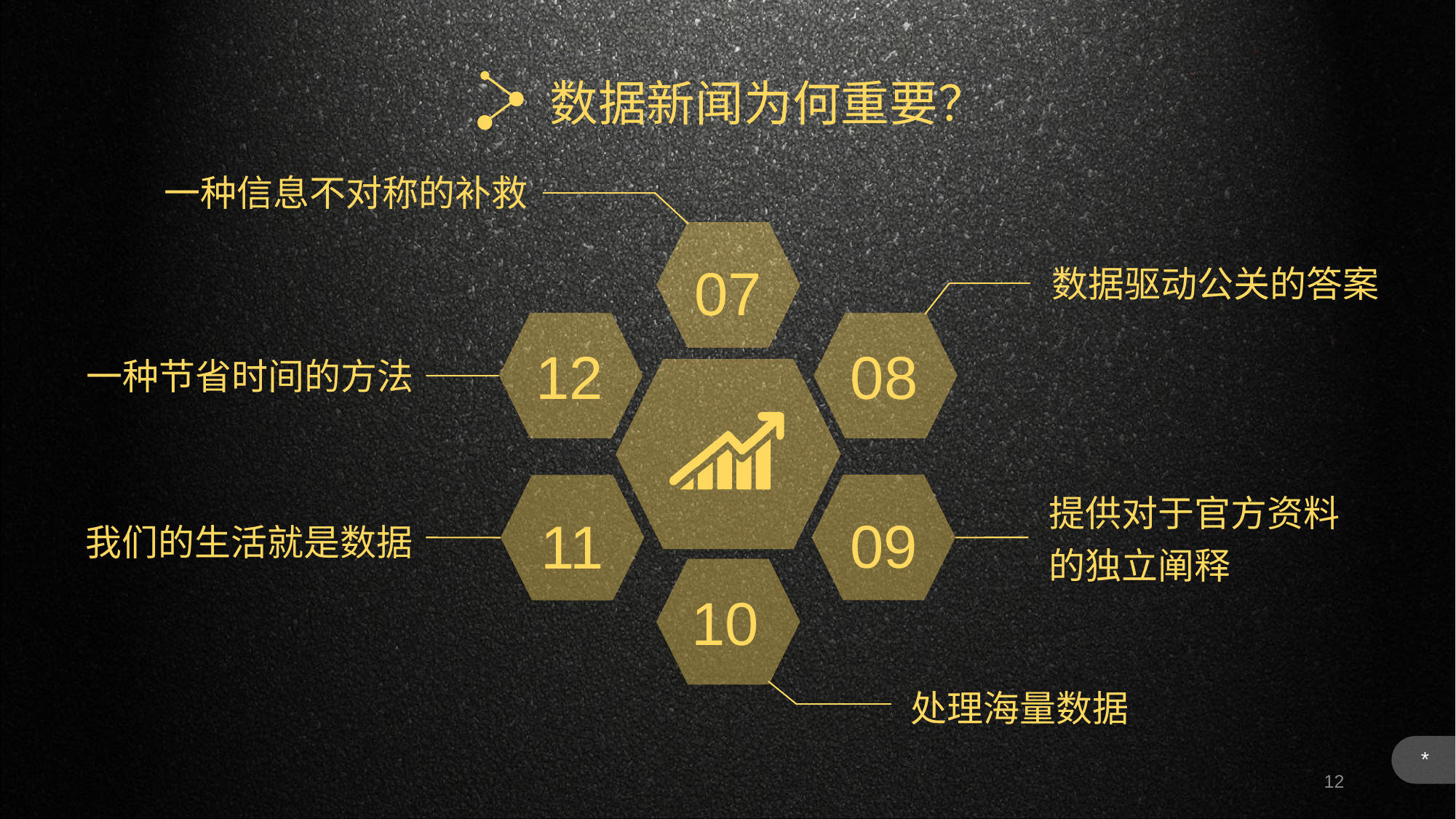

数据新闻为何重要？

一种信息不对称的补救

07
数据驱动公关的答案

12

08
一种节省时间的方法

09

11
提供对于官方资料
的独立阐释
我们的生活就是数据

10
处理海量数据

*
12